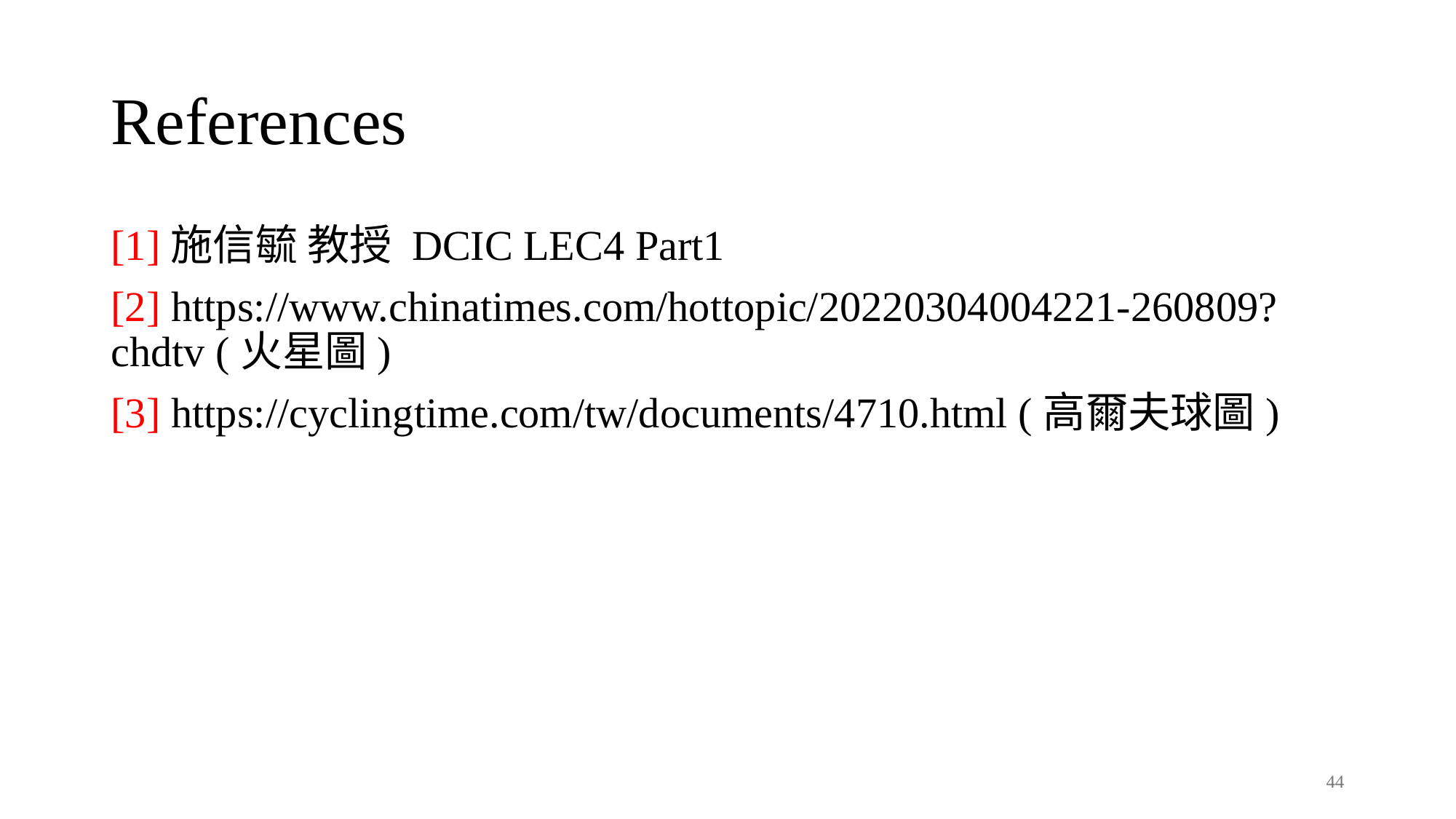

# References
[1]施信毓 教授 DCIC LEC4 Part1
[2] https://www.chinatimes.com/hottopic/20220304004221-260809?chdtv (火星圖)
[3] https://cyclingtime.com/tw/documents/4710.html (高爾夫球圖)
44